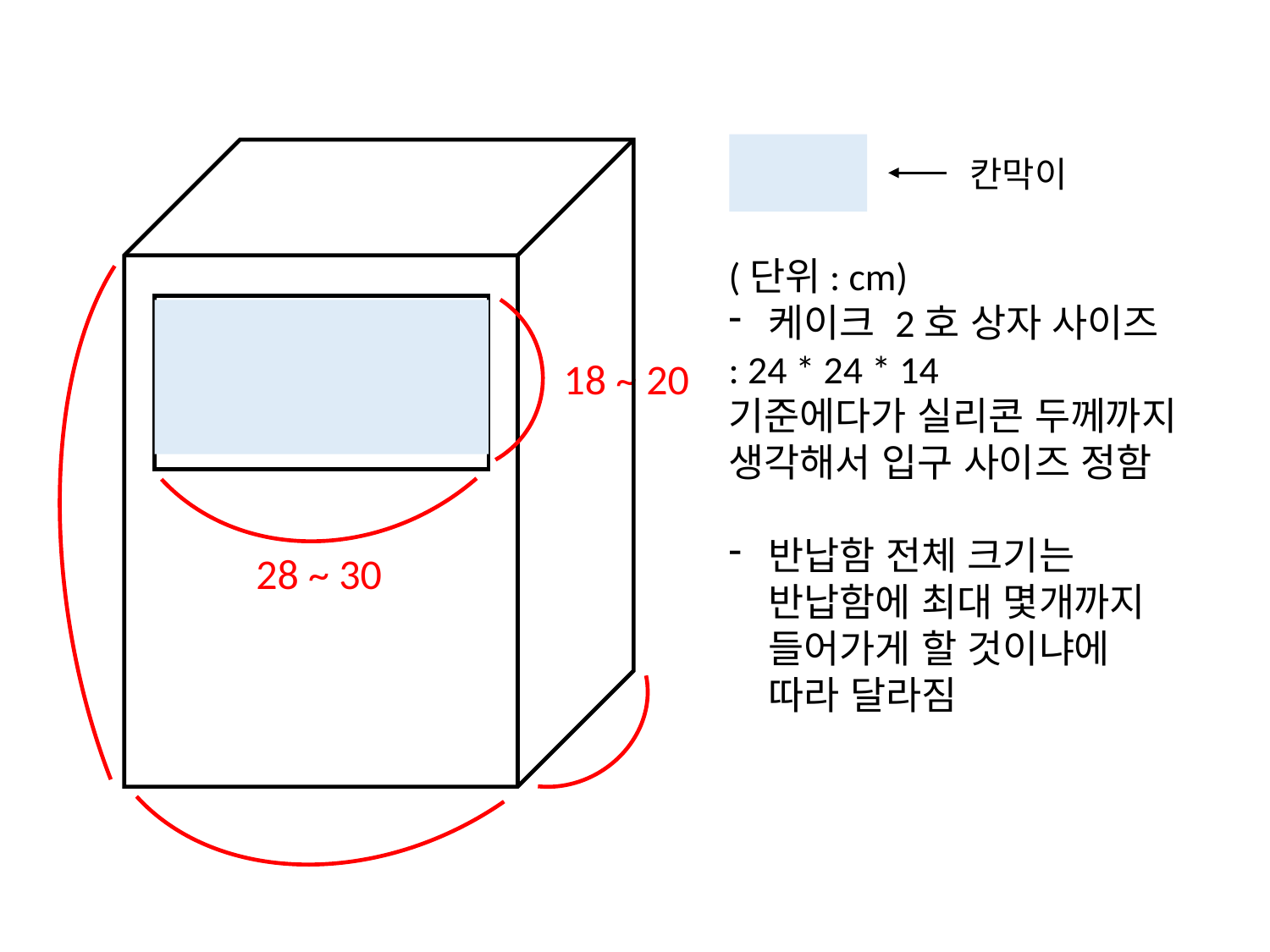

칸막이

28 ~ 30

(단위: cm)
케이크 2호 상자 사이즈
: 24 * 24 * 14
기준에다가 실리콘 두께까지 생각해서 입구 사이즈 정함

반납함 전체 크기는 반납함에 최대 몇개까지 들어가게 할 것이냐에 따라 달라짐
18 ~ 20